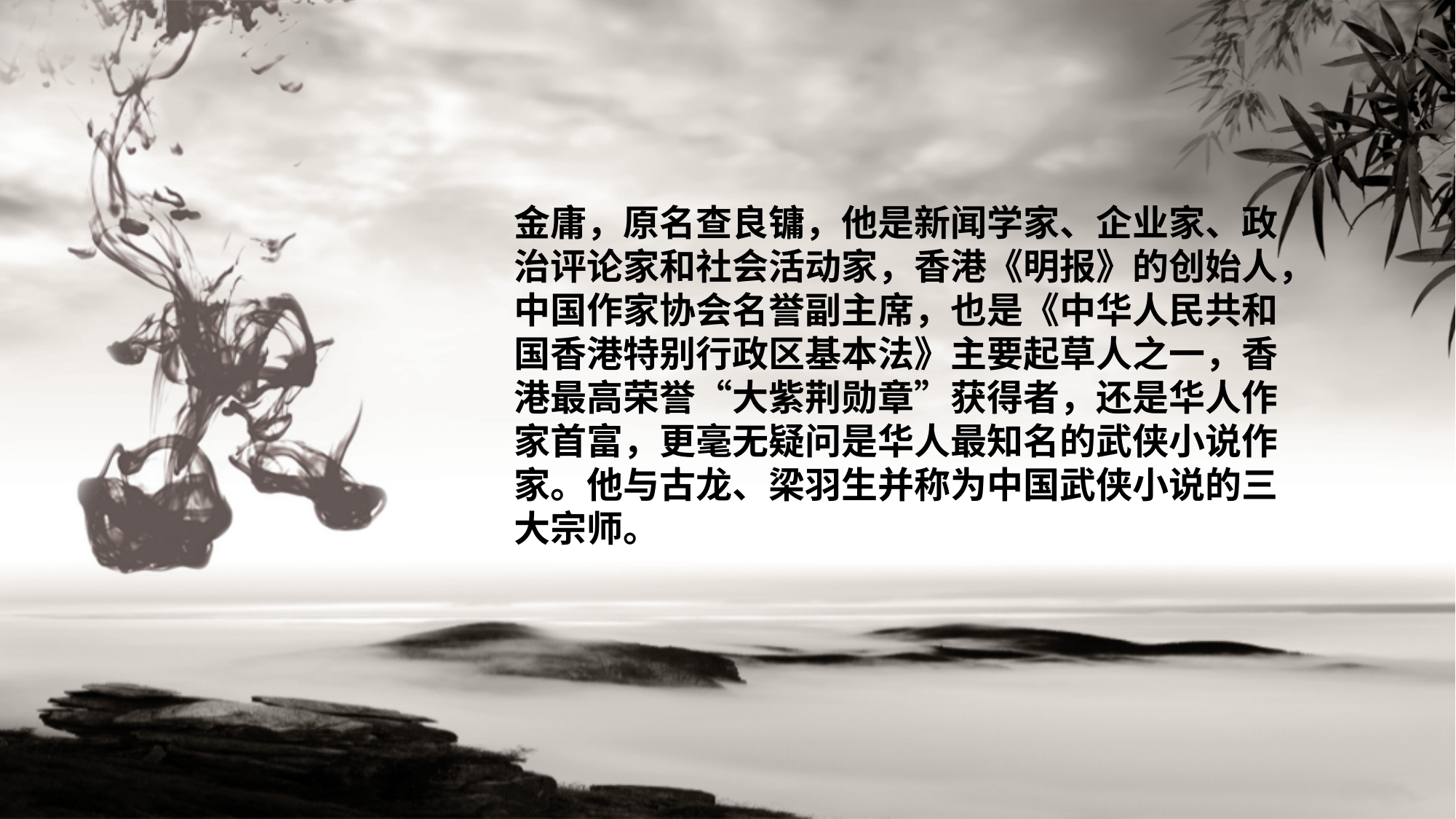

金庸，原名查良镛，他是新闻学家、企业家、政治评论家和社会活动家，香港《明报》的创始人，中国作家协会名誉副主席，也是《中华人民共和国香港特别行政区基本法》主要起草人之一，香港最高荣誉“大紫荆勋章”获得者，还是华人作家首富，更毫无疑问是华人最知名的武侠小说作家。他与古龙、梁羽生并称为中国武侠小说的三大宗师。